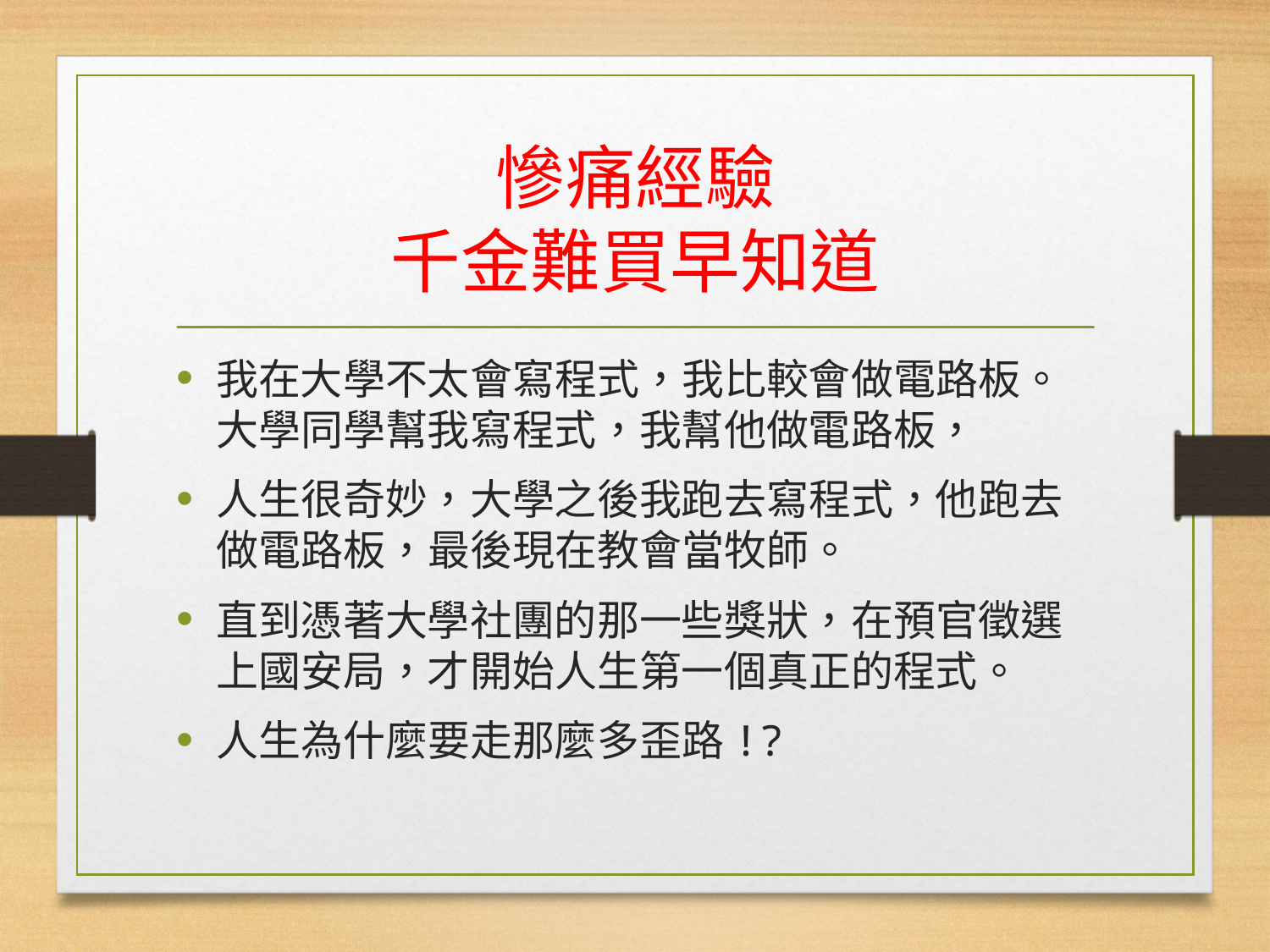

# 慘痛經驗 千金難買早知道
我在大學不太會寫程式，我比較會做電路板。大學同學幫我寫程式，我幫他做電路板，
人生很奇妙，大學之後我跑去寫程式，他跑去做電路板，最後現在教會當牧師。
直到憑著大學社團的那一些獎狀，在預官徵選上國安局，才開始人生第一個真正的程式。
人生為什麼要走那麼多歪路!?